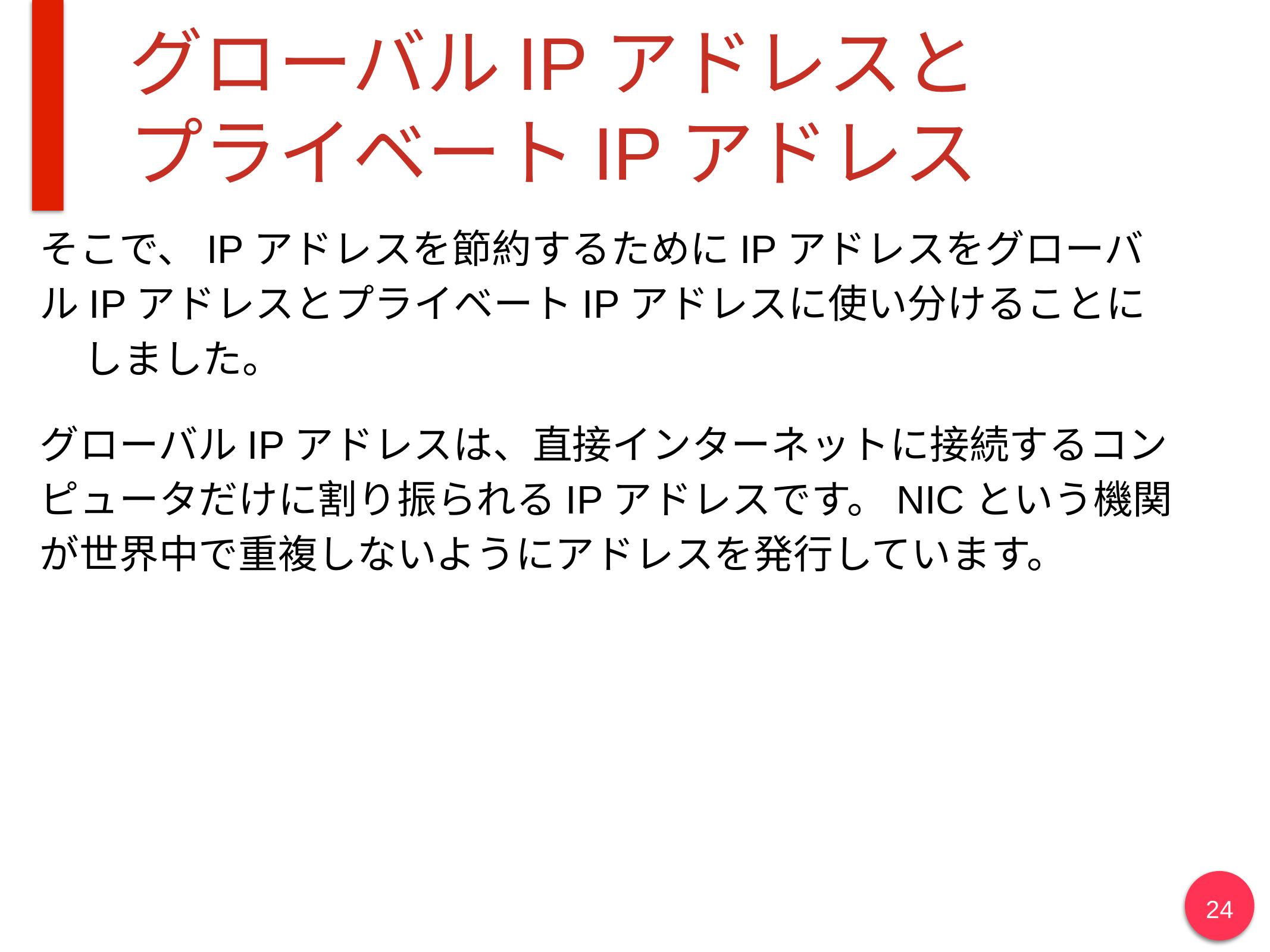

# グローバルIPアドレスと
プライベートIPアドレス
そこで、IPアドレスを節約するためにIPアドレスをグローバルIPアドレスとプライベートIPアドレスに使い分けることに       しました。
グローバルIPアドレスは、直接インターネットに接続するコンピュータだけに割り振られるIPアドレスです。NICという機関が世界中で重複しないようにアドレスを発行しています。
24